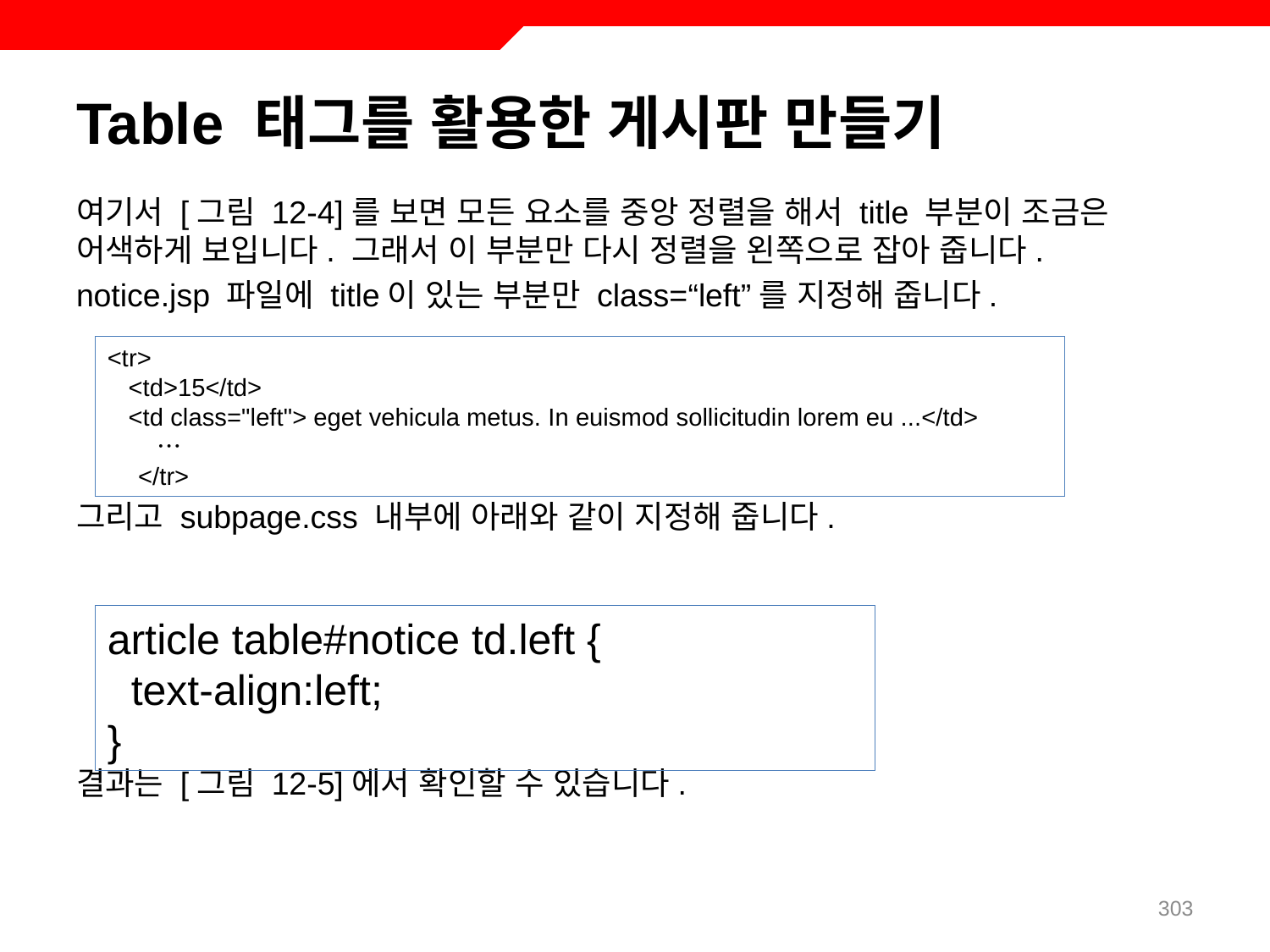

# Table 태그를 활용한 게시판 만들기
여기서 [그림 12-4]를 보면 모든 요소를 중앙 정렬을 해서 title 부분이 조금은 어색하게 보입니다. 그래서 이 부분만 다시 정렬을 왼쪽으로 잡아 줍니다.
notice.jsp 파일에 title이 있는 부분만 class=“left”를 지정해 줍니다.

그리고 subpage.css 내부에 아래와 같이 지정해 줍니다.

결과는 [그림 12-5]에서 확인할 수 있습니다.
<tr>
   <td>15</td>
   <td class="left"> eget vehicula metus. In euismod sollicitudin lorem eu ...</td>
　　…
　</tr>
article table#notice td.left {
  text-align:left;
}
303